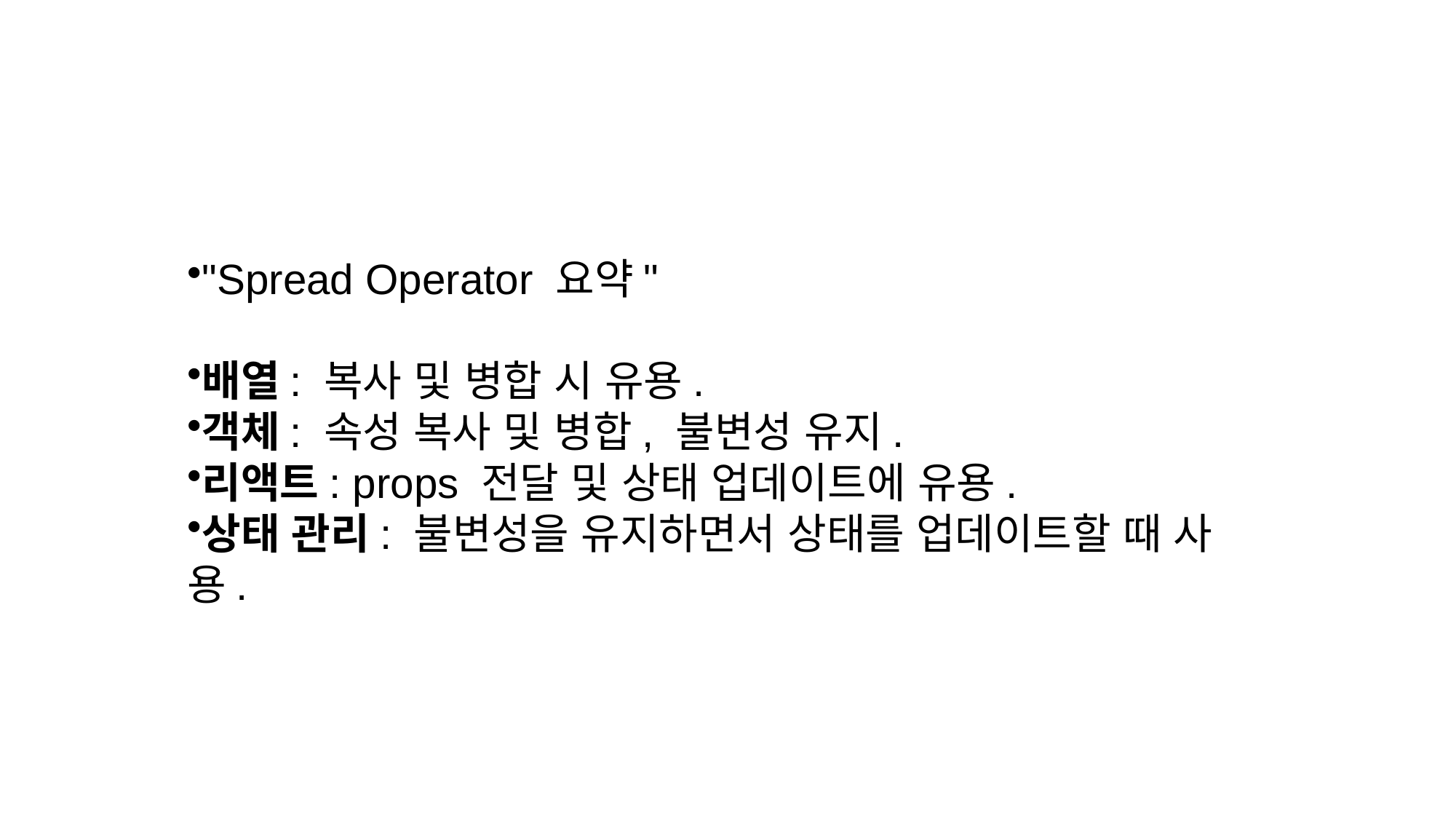

"Spread Operator 요약"

배열: 복사 및 병합 시 유용.
객체: 속성 복사 및 병합, 불변성 유지.
리액트: props 전달 및 상태 업데이트에 유용.
상태 관리: 불변성을 유지하면서 상태를 업데이트할 때 사용.